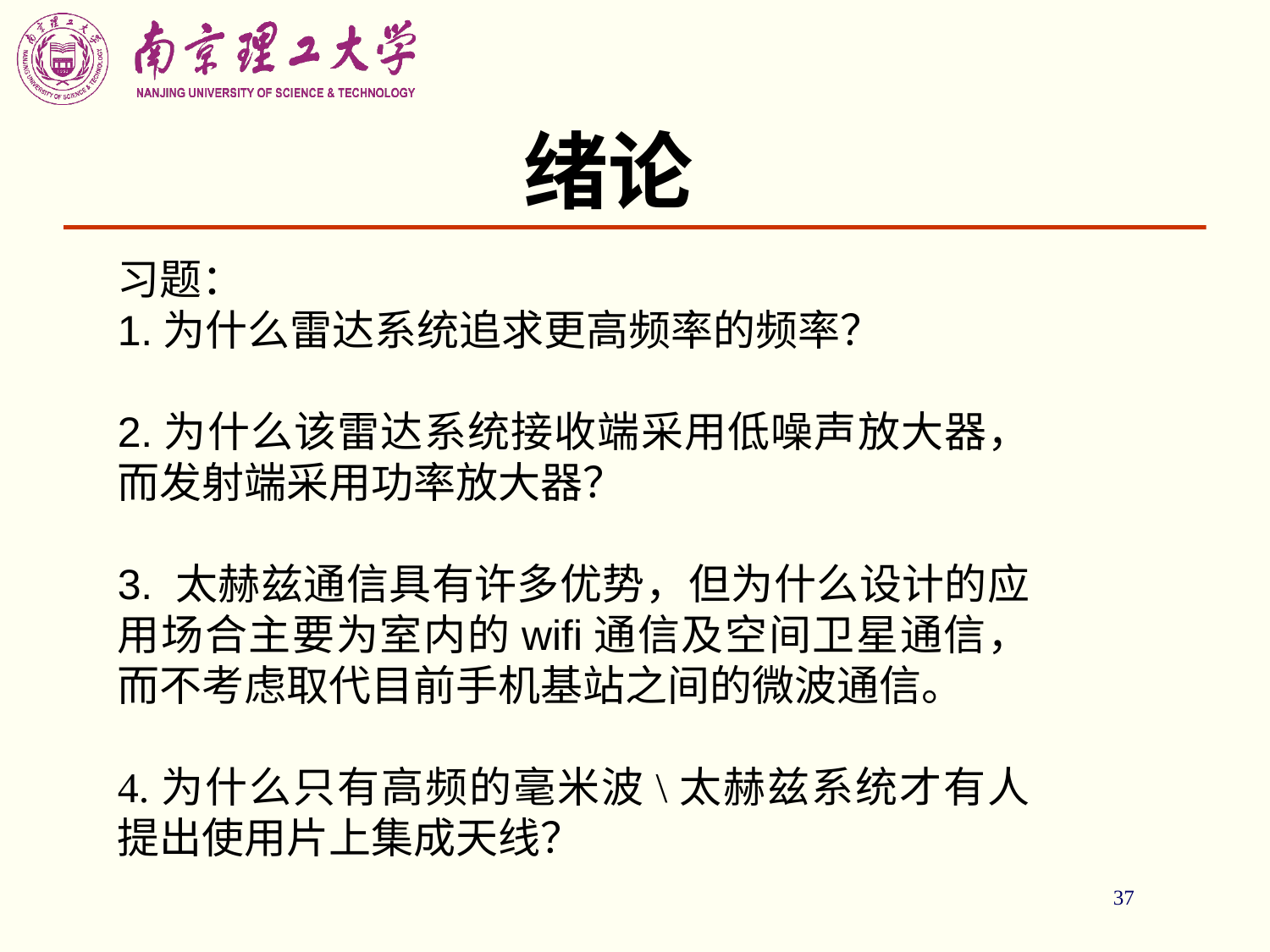

# 绪论
习题：
1.为什么雷达系统追求更高频率的频率？

2.为什么该雷达系统接收端采用低噪声放大器，而发射端采用功率放大器？

3. 太赫兹通信具有许多优势，但为什么设计的应用场合主要为室内的wifi通信及空间卫星通信，而不考虑取代目前手机基站之间的微波通信。

4.为什么只有高频的毫米波\太赫兹系统才有人提出使用片上集成天线？